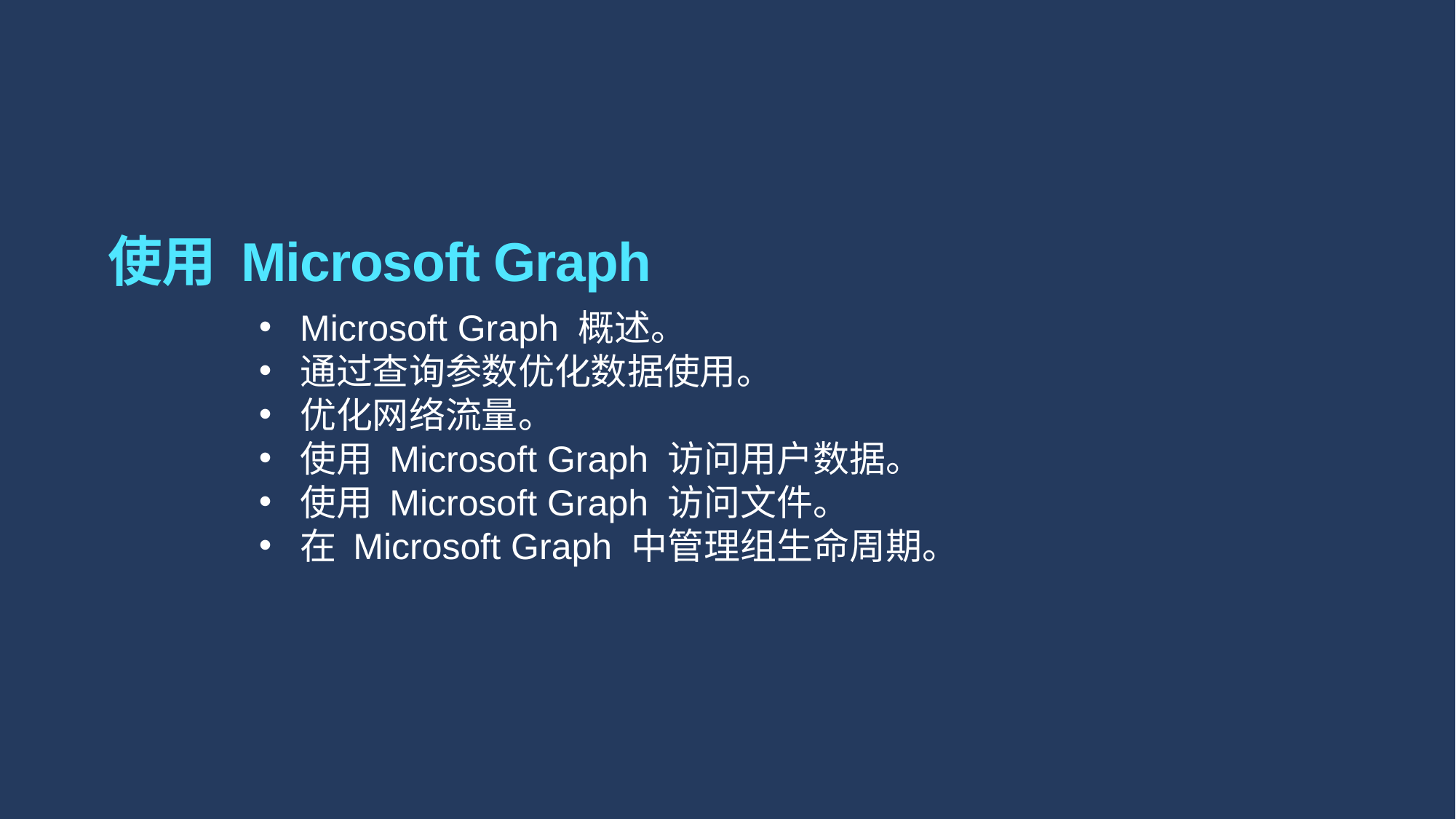

# 使用 Microsoft Graph
Microsoft Graph 概述。
通过查询参数优化数据使用。
优化网络流量。
使用 Microsoft Graph 访问用户数据。
使用 Microsoft Graph 访问文件。
在 Microsoft Graph 中管理组生命周期。